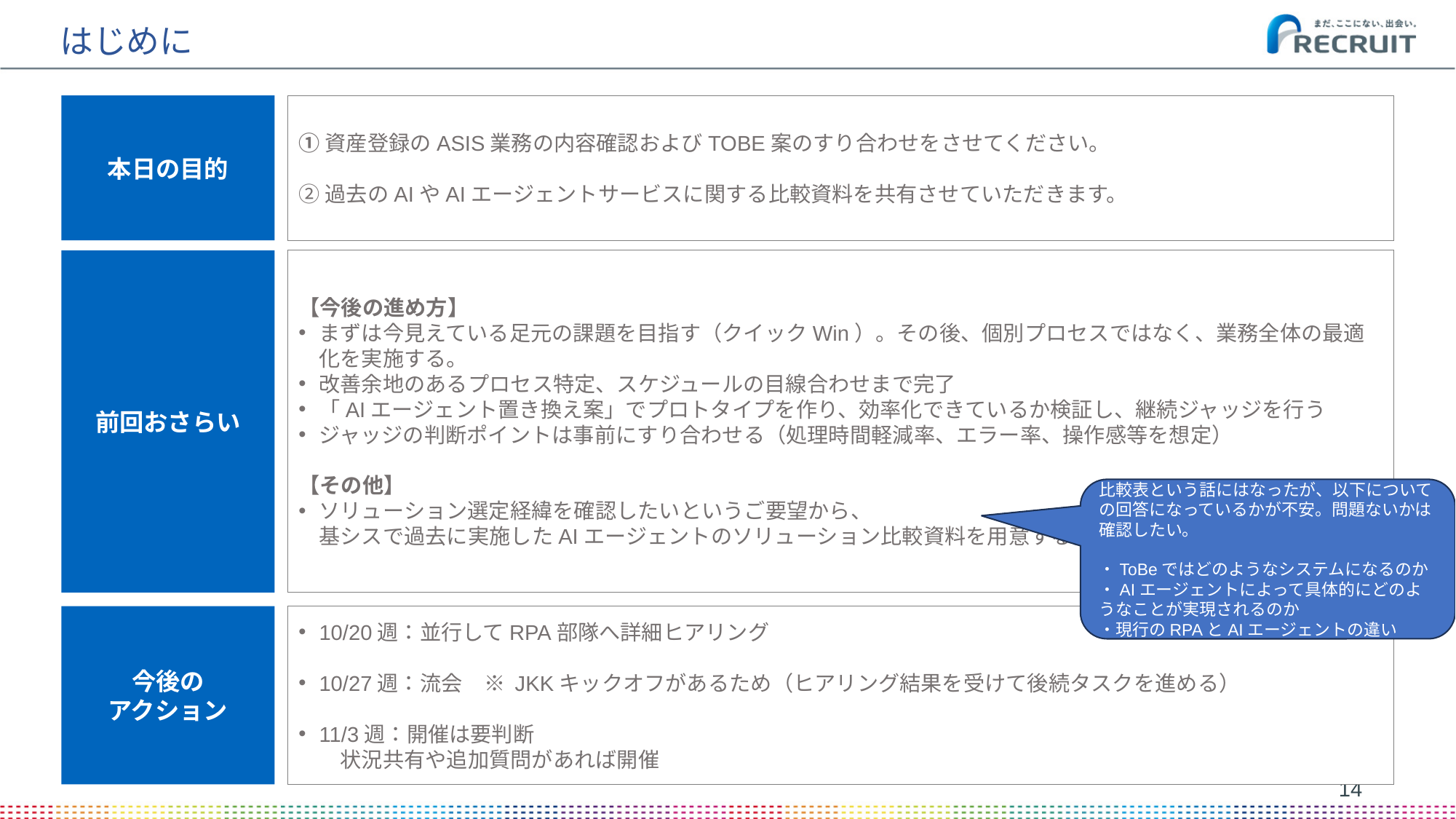

# はじめに

①資産登録のASIS業務の内容確認およびTOBE案のすり合わせをさせてください。
②過去のAIやAIエージェントサービスに関する比較資料を共有させていただきます。
本日の目的
【今後の進め方】
まずは今見えている足元の課題を目指す（クイックWin）。その後、個別プロセスではなく、業務全体の最適化を実施する。
改善余地のあるプロセス特定、スケジュールの目線合わせまで完了
「AIエージェント置き換え案」でプロトタイプを作り、効率化できているか検証し、継続ジャッジを行う
ジャッジの判断ポイントは事前にすり合わせる（処理時間軽減率、エラー率、操作感等を想定）

【その他】
ソリューション選定経緯を確認したいというご要望から、
基シスで過去に実施したAIエージェントのソリューション比較資料を用意する。
前回おさらい
比較表という話にはなったが、以下についての回答になっているかが不安。問題ないかは確認したい。

・ToBeではどのようなシステムになるのか
・AIエージェントによって具体的にどのようなことが実現されるのか
・現行のRPAとAIエージェントの違い
10/20週：並行してRPA部隊へ詳細ヒアリング

10/27週：流会　※ JKKキックオフがあるため（ヒアリング結果を受けて後続タスクを進める）

11/3週：開催は要判断
　状況共有や追加質問があれば開催
今後の
アクション
(C) Recruit Co., Ltd. All rights reserved.